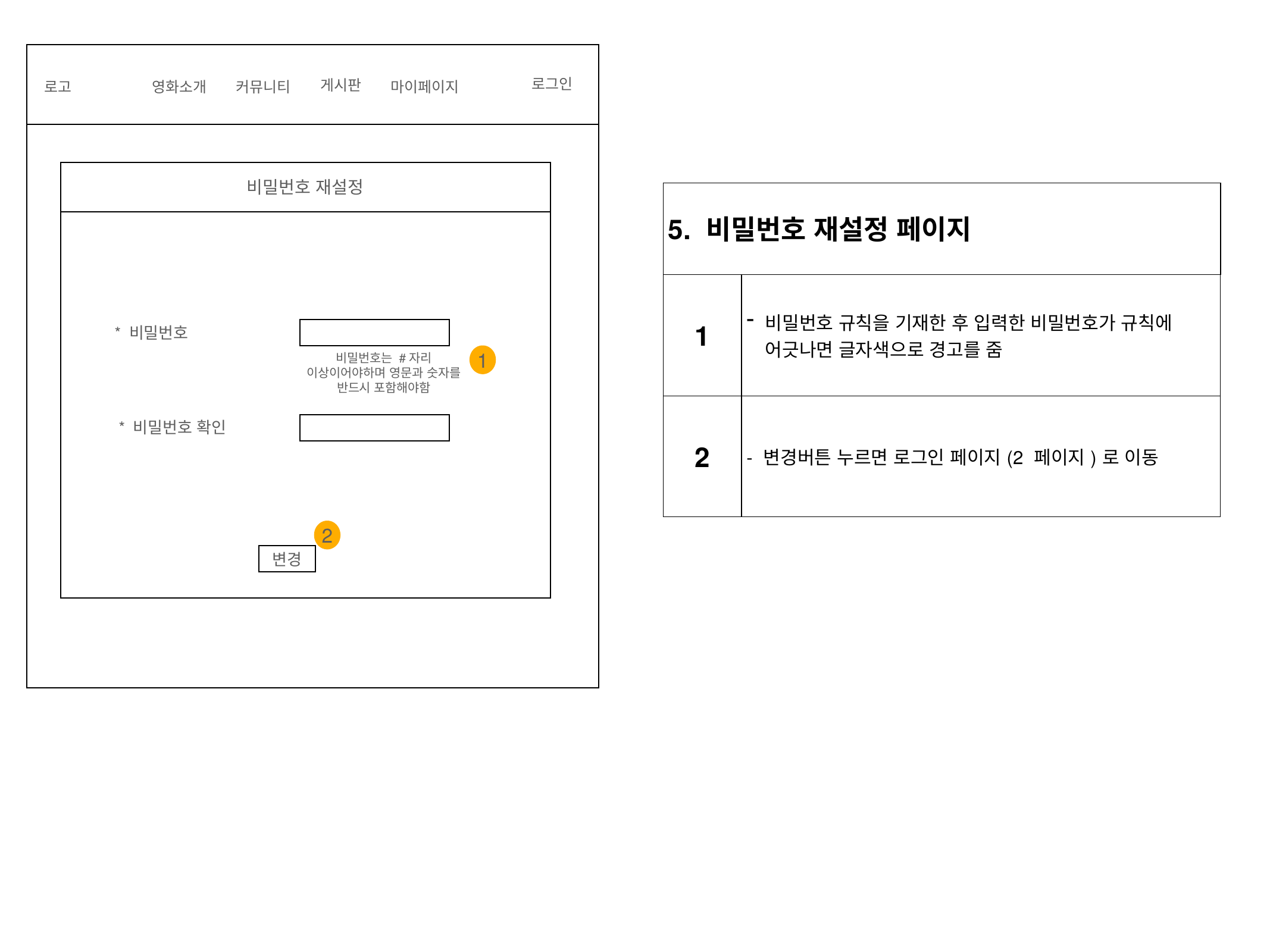

로그인
게시판
영화소개
마이페이지
로고
커뮤니티

비밀번호 재설정
| 5. 비밀번호 재설정 페이지 |  |  |  |
| --- | --- | --- | --- |
| 1 | 비밀번호 규칙을 기재한 후 입력한 비밀번호가 규칙에 어긋나면 글자색으로 경고를 줌 |  |  |
| 2 | - 변경버튼 누르면 로그인 페이지(2 페이지)로 이동 |  |  |

* 비밀번호

1
비밀번호는 #자리 이상이어야하며 영문과 숫자를 반드시 포함해야함
* 비밀번호 확인

2

변경